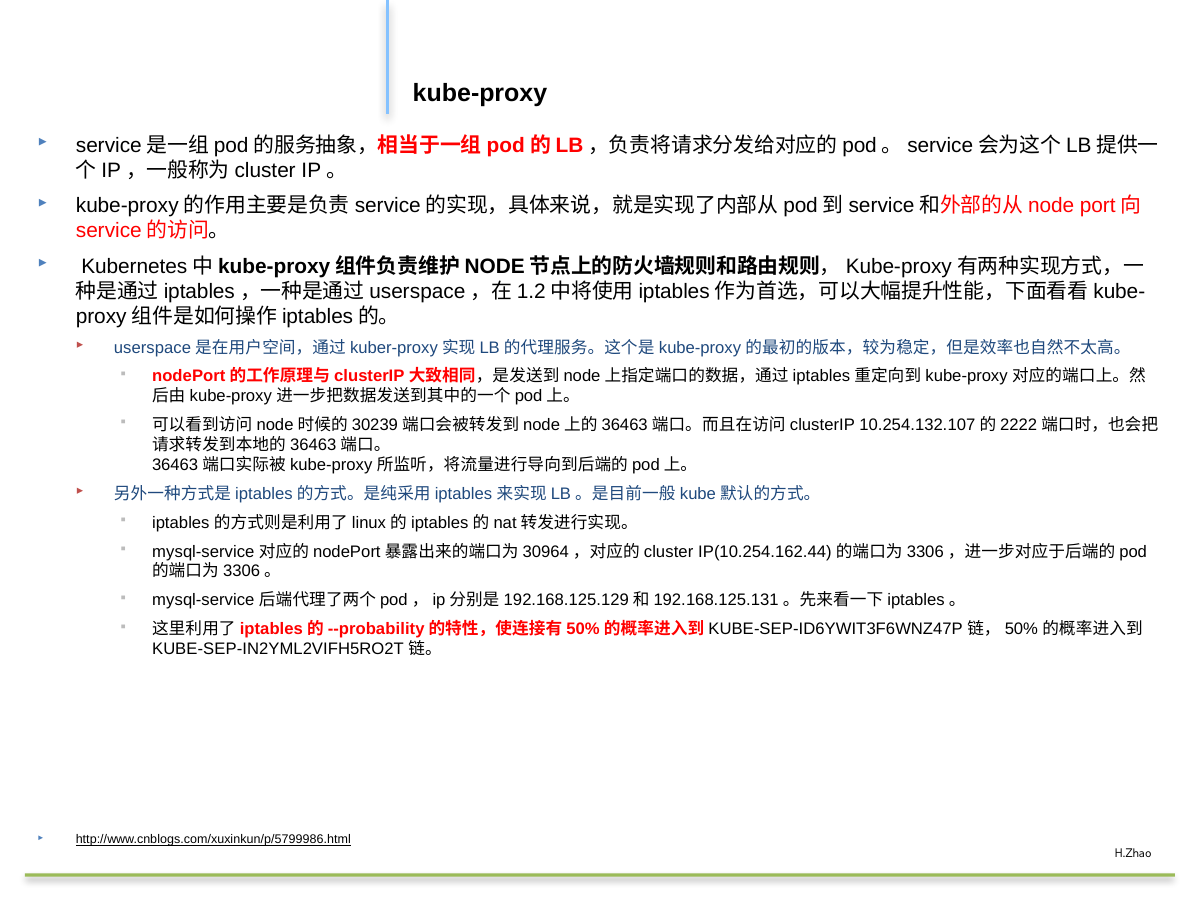

#
kube-proxy
service是一组pod的服务抽象，相当于一组pod的LB，负责将请求分发给对应的pod。service会为这个LB提供一个IP，一般称为cluster IP。
kube-proxy的作用主要是负责service的实现，具体来说，就是实现了内部从pod到service和外部的从node port向service的访问。
 Kubernetes中kube-proxy组件负责维护NODE节点上的防火墙规则和路由规则，Kube-proxy有两种实现方式，一种是通过iptables，一种是通过userspace，在1.2中将使用iptables作为首选，可以大幅提升性能，下面看看kube-proxy组件是如何操作iptables的。
userspace是在用户空间，通过kuber-proxy实现LB的代理服务。这个是kube-proxy的最初的版本，较为稳定，但是效率也自然不太高。
nodePort的工作原理与clusterIP大致相同，是发送到node上指定端口的数据，通过iptables重定向到kube-proxy对应的端口上。然后由kube-proxy进一步把数据发送到其中的一个pod上。
可以看到访问node时候的30239端口会被转发到node上的36463端口。而且在访问clusterIP 10.254.132.107的2222端口时，也会把请求转发到本地的36463端口。
36463端口实际被kube-proxy所监听，将流量进行导向到后端的pod上。
另外一种方式是iptables的方式。是纯采用iptables来实现LB。是目前一般kube默认的方式。
iptables的方式则是利用了linux的iptables的nat转发进行实现。
mysql-service对应的nodePort暴露出来的端口为30964，对应的cluster IP(10.254.162.44)的端口为3306，进一步对应于后端的pod的端口为3306。
mysql-service后端代理了两个pod，ip分别是192.168.125.129和192.168.125.131。先来看一下iptables。
这里利用了iptables的--probability的特性，使连接有50%的概率进入到KUBE-SEP-ID6YWIT3F6WNZ47P链，50%的概率进入到KUBE-SEP-IN2YML2VIFH5RO2T链。

http://www.cnblogs.com/xuxinkun/p/5799986.html